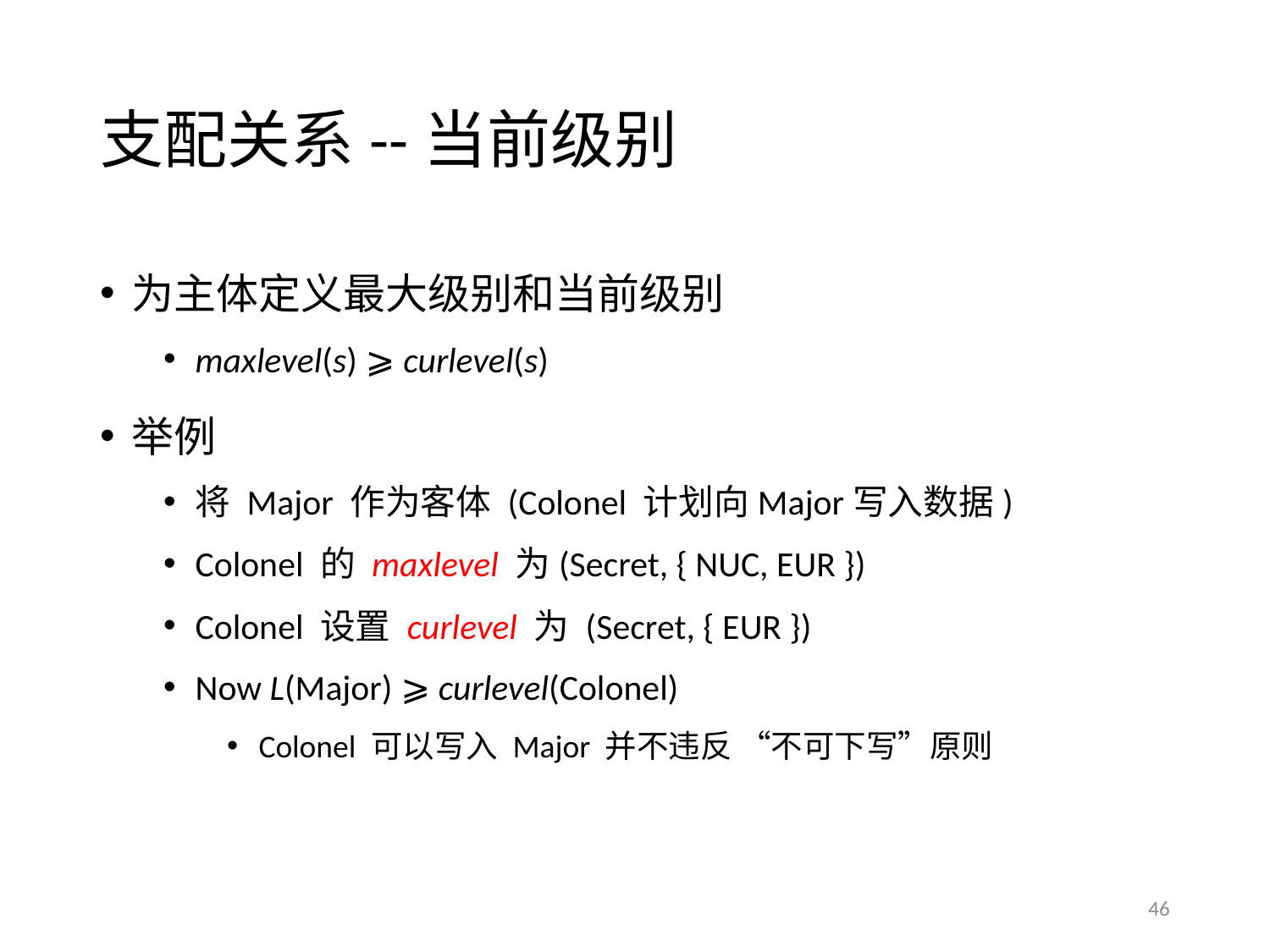

# 支配关系--当前级别
为主体定义最大级别和当前级别
maxlevel(s) ⩾ curlevel(s)
举例
将 Major 作为客体 (Colonel 计划向Major写入数据)
Colonel 的 maxlevel 为(Secret, { NUC, EUR })
Colonel 设置 curlevel 为 (Secret, { EUR })
Now L(Major) ⩾ curlevel(Colonel)
Colonel 可以写入 Major 并不违反 “不可下写”原则
46